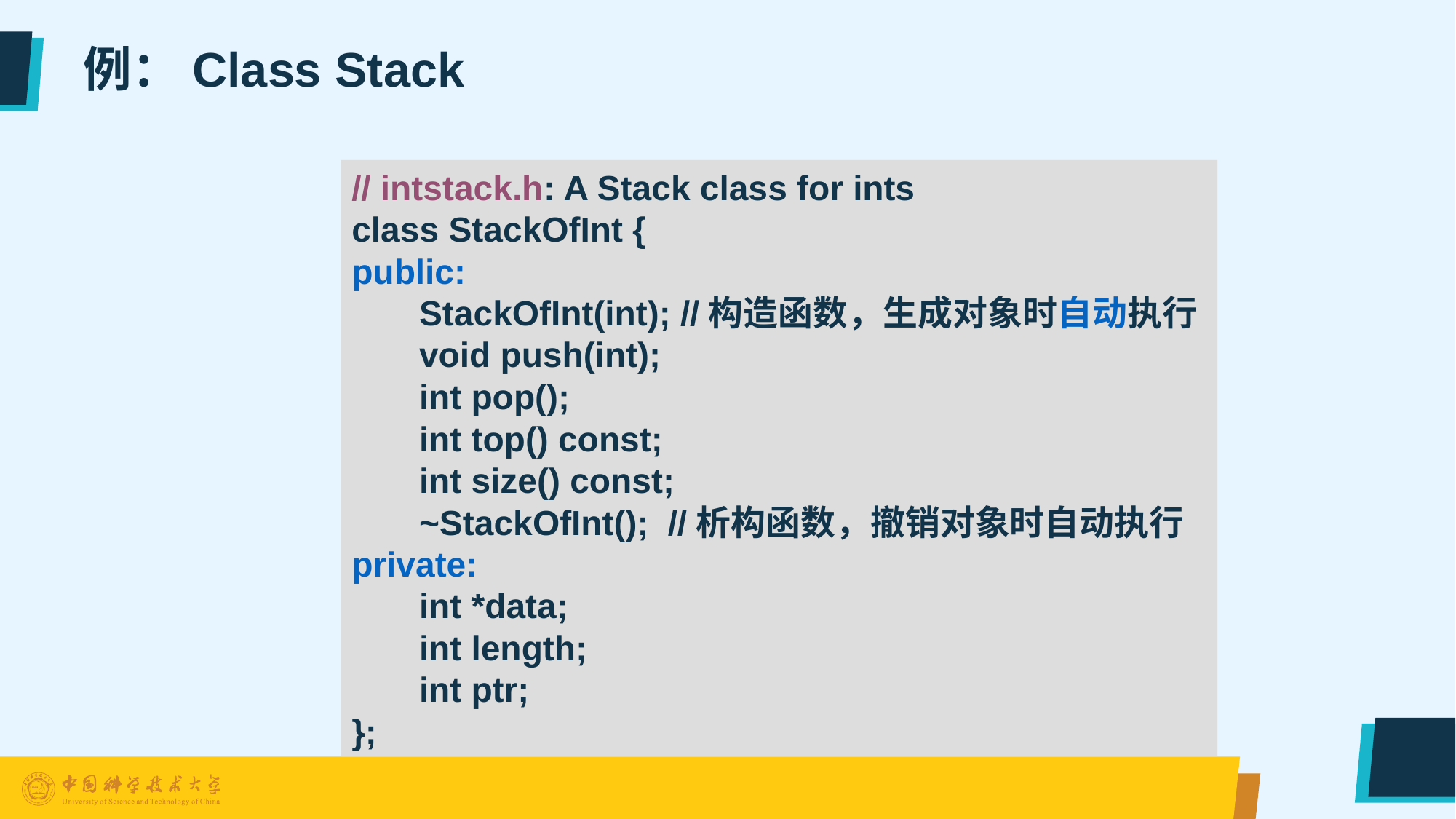

# 例：Class Stack
// intstack.h: A Stack class for ints
class StackOfInt {
public:
       StackOfInt(int); //构造函数，生成对象时自动执行
       void push(int);
       int pop();
       int top() const;
       int size() const;
       ~StackOfInt();  //析构函数，撤销对象时自动执行
private:
       int *data;
       int length;
       int ptr;
};